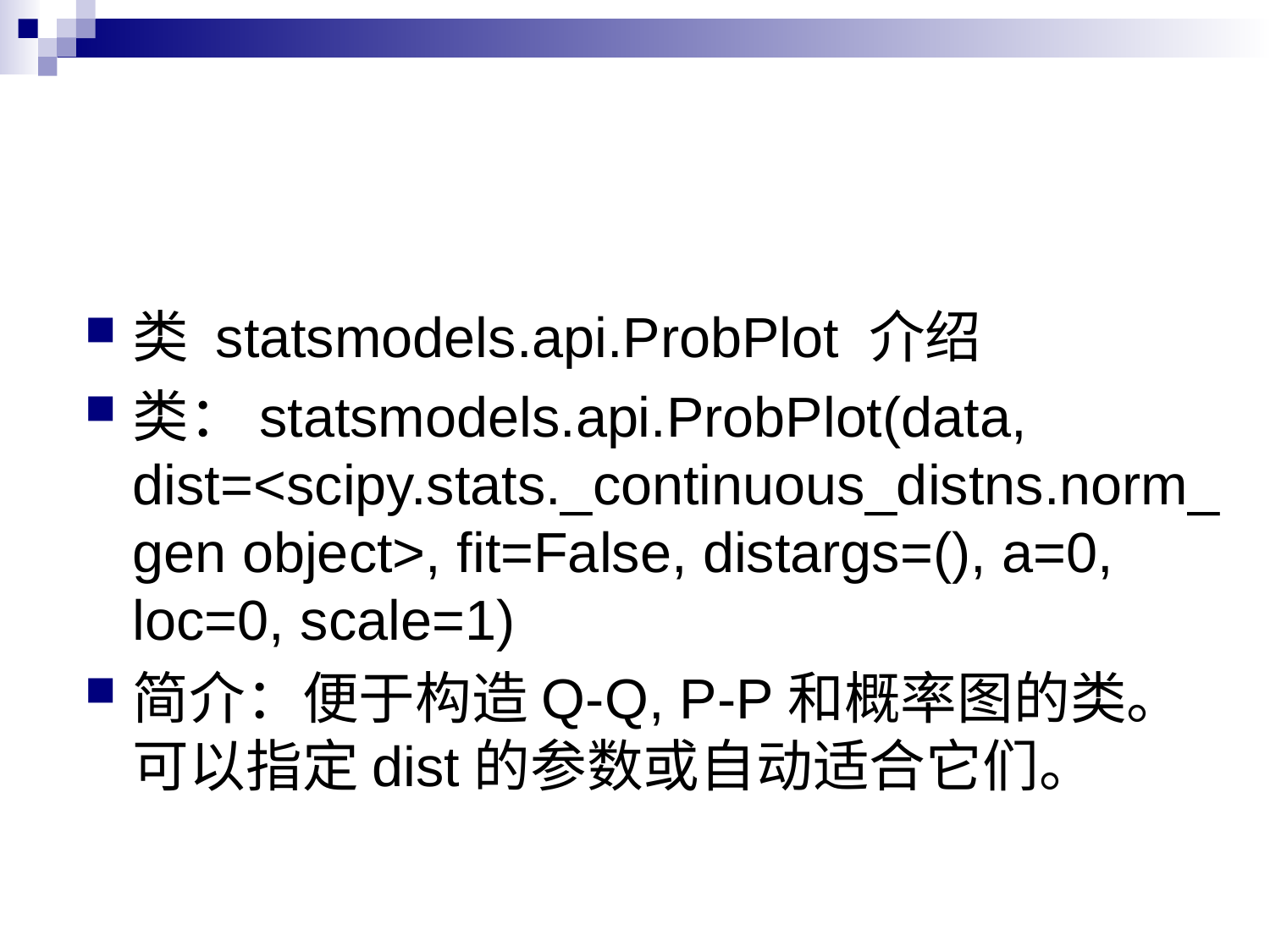

类 statsmodels.api.ProbPlot 介绍
类：statsmodels.api.ProbPlot(data, dist=<scipy.stats._continuous_distns.norm_gen object>, fit=False, distargs=(), a=0, loc=0, scale=1)
简介：便于构造Q-Q, P-P和概率图的类。可以指定dist的参数或自动适合它们。